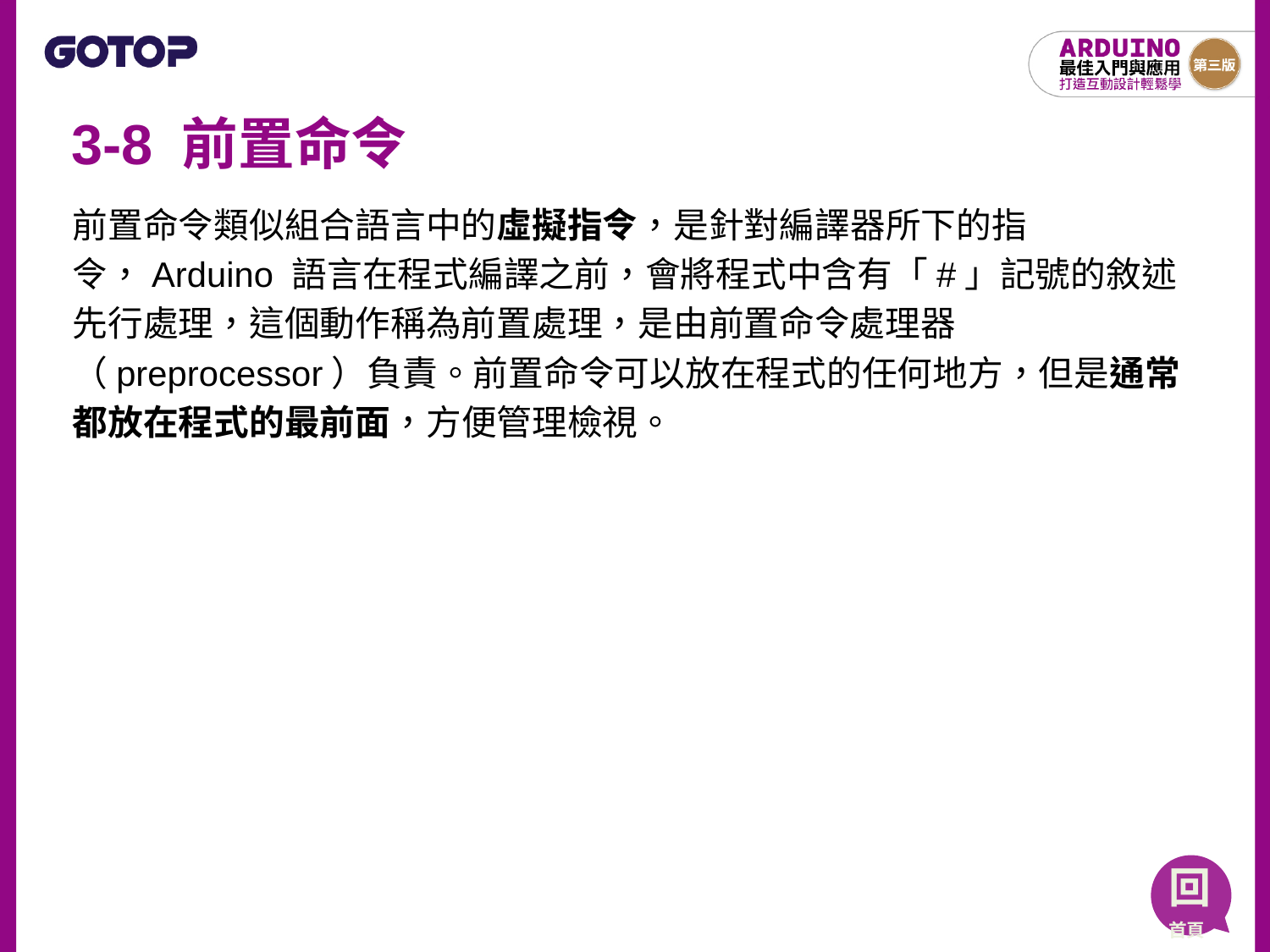

# 3-8 前置命令
前置命令類似組合語言中的虛擬指令，是針對編譯器所下的指令，Arduino 語言在程式編譯之前，會將程式中含有「#」記號的敘述先行處理，這個動作稱為前置處理，是由前置命令處理器（preprocessor）負責。前置命令可以放在程式的任何地方，但是通常都放在程式的最前面，方便管理檢視。